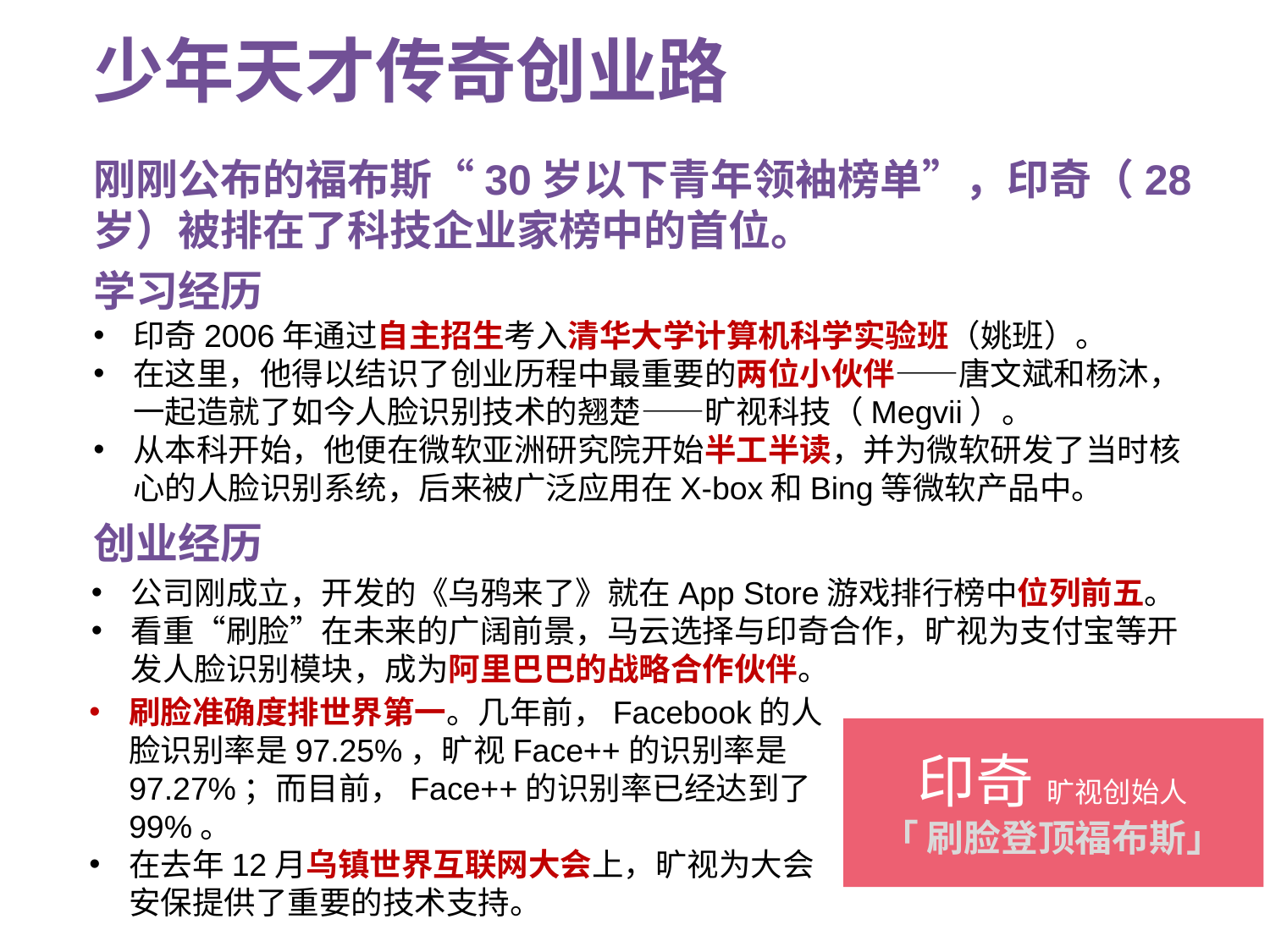

少年天才传奇创业路
刚刚公布的福布斯“30岁以下青年领袖榜单”，印奇（28岁）被排在了科技企业家榜中的首位。
学习经历
印奇2006年通过自主招生考入清华大学计算机科学实验班（姚班）。
在这里，他得以结识了创业历程中最重要的两位小伙伴——唐文斌和杨沐，一起造就了如今人脸识别技术的翘楚——旷视科技（Megvii）。
从本科开始，他便在微软亚洲研究院开始半工半读，并为微软研发了当时核心的人脸识别系统，后来被广泛应用在X-box和Bing等微软产品中。
创业经历
公司刚成立，开发的《乌鸦来了》就在App Store游戏排行榜中位列前五。
看重“刷脸”在未来的广阔前景，马云选择与印奇合作，旷视为支付宝等开发人脸识别模块，成为阿里巴巴的战略合作伙伴。
刷脸准确度排世界第一。几年前，Facebook的人脸识别率是97.25%，旷视Face++的识别率是97.27%；而目前，Face++的识别率已经达到了99%。
在去年12月乌镇世界互联网大会上，旷视为大会安保提供了重要的技术支持。

印奇 旷视创始人
「 刷脸登顶福布斯」